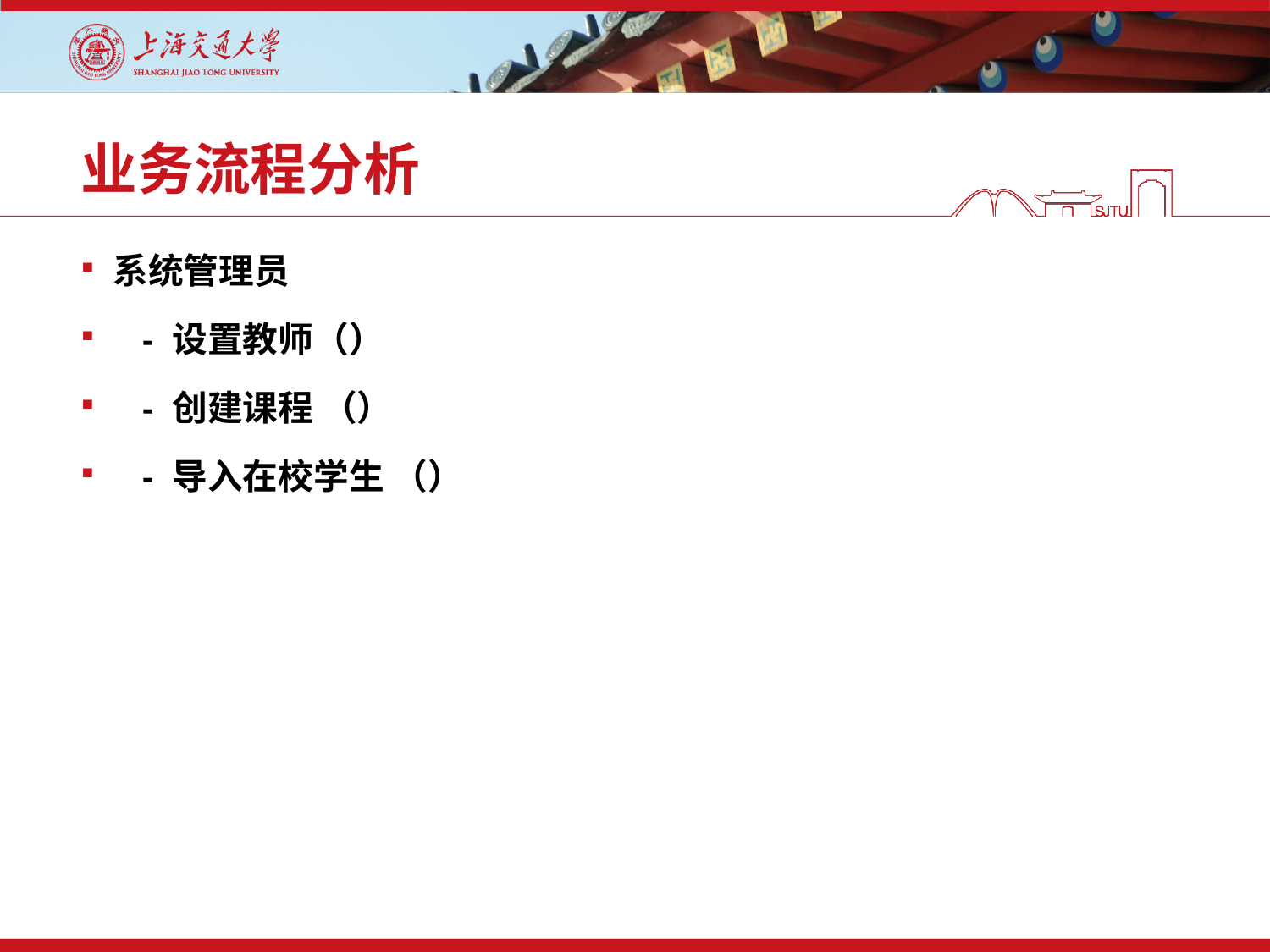

# 业务流程分析
系统管理员
   - 设置教师（）
   - 创建课程 （）
   - 导入在校学生 （）